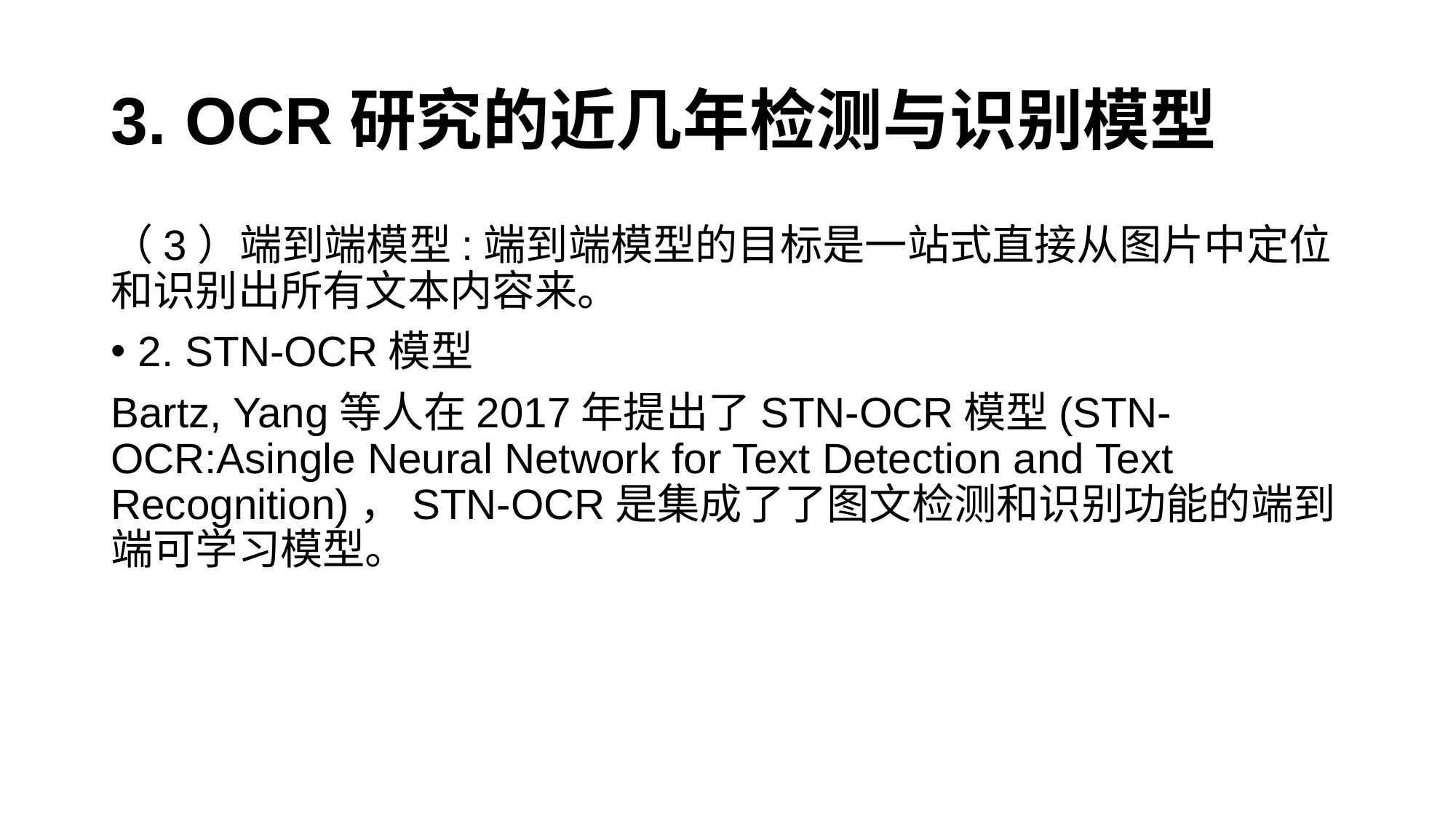

# 3. OCR研究的近几年检测与识别模型
（3）端到端模型:端到端模型的目标是一站式直接从图片中定位和识别出所有文本内容来。
2. STN-OCR模型
Bartz, Yang等人在2017年提出了STN-OCR模型(STN-OCR:Asingle Neural Network for Text Detection and Text Recognition)，STN-OCR是集成了了图文检测和识别功能的端到端可学习模型。